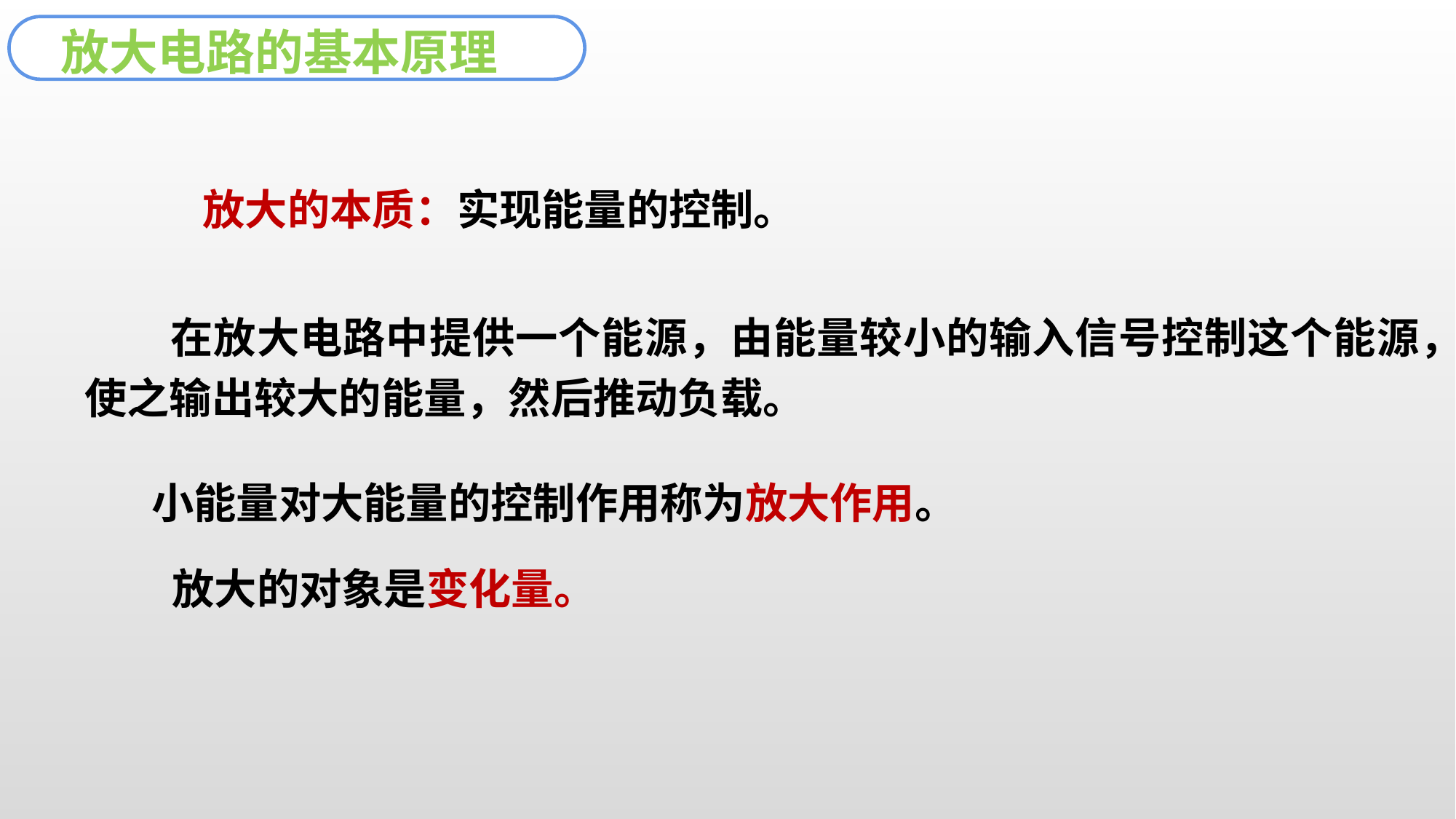

放大电路的基本原理
　　放大的本质：实现能量的控制。
　　在放大电路中提供一个能源，由能量较小的输入信号控制这个能源，使之输出较大的能量，然后推动负载。
小能量对大能量的控制作用称为放大作用。
放大的对象是变化量。